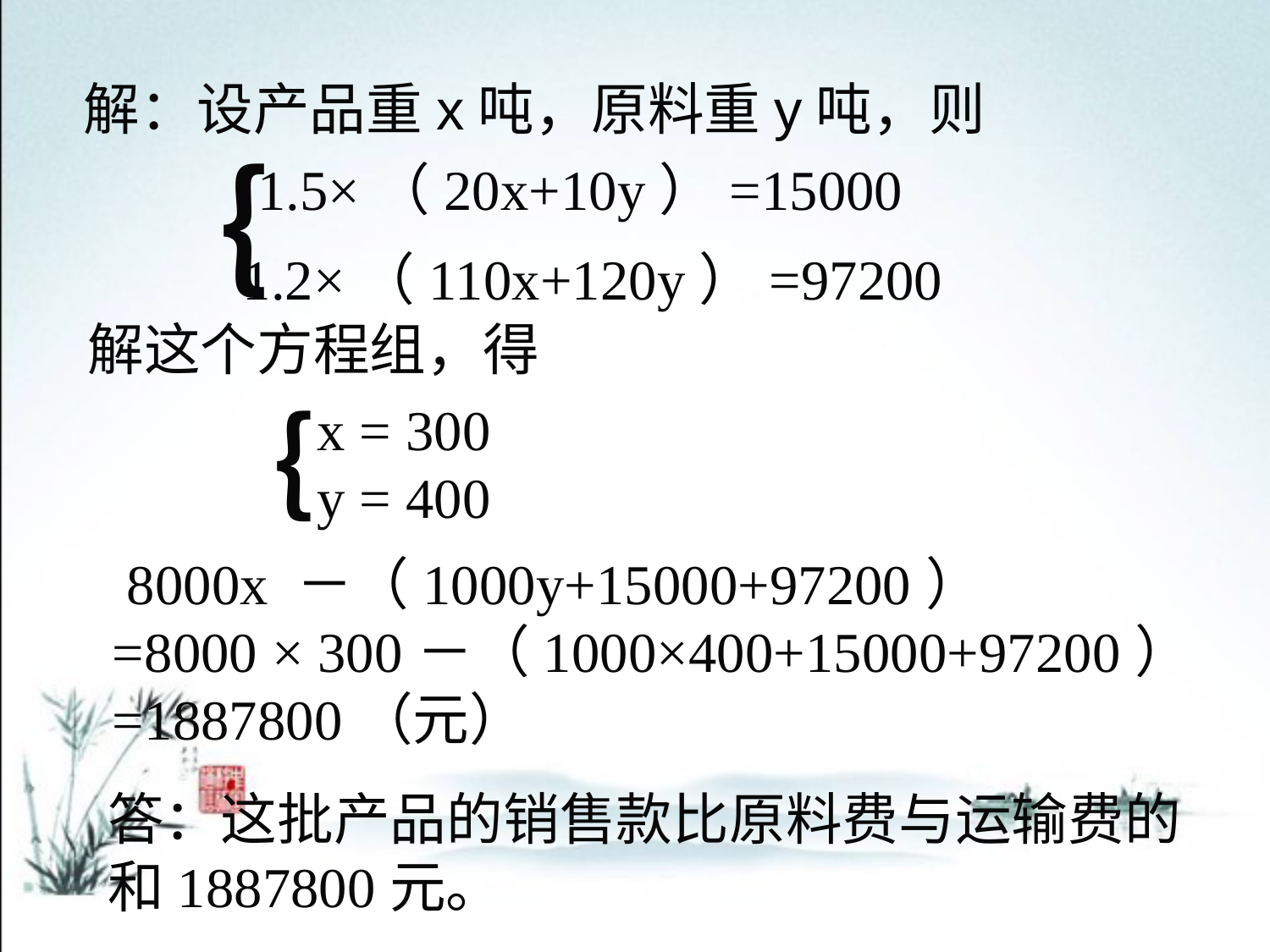

解：设产品重x吨，原料重y吨，则
｛
1.5×（20x+10y）=15000
1.2×（110x+120y）=97200
解这个方程组，得
｛
x = 300
y = 400
 8000x －（1000y+15000+97200）
=8000 × 300－（1000×400+15000+97200）
=1887800（元）
答：这批产品的销售款比原料费与运输费的和1887800元。